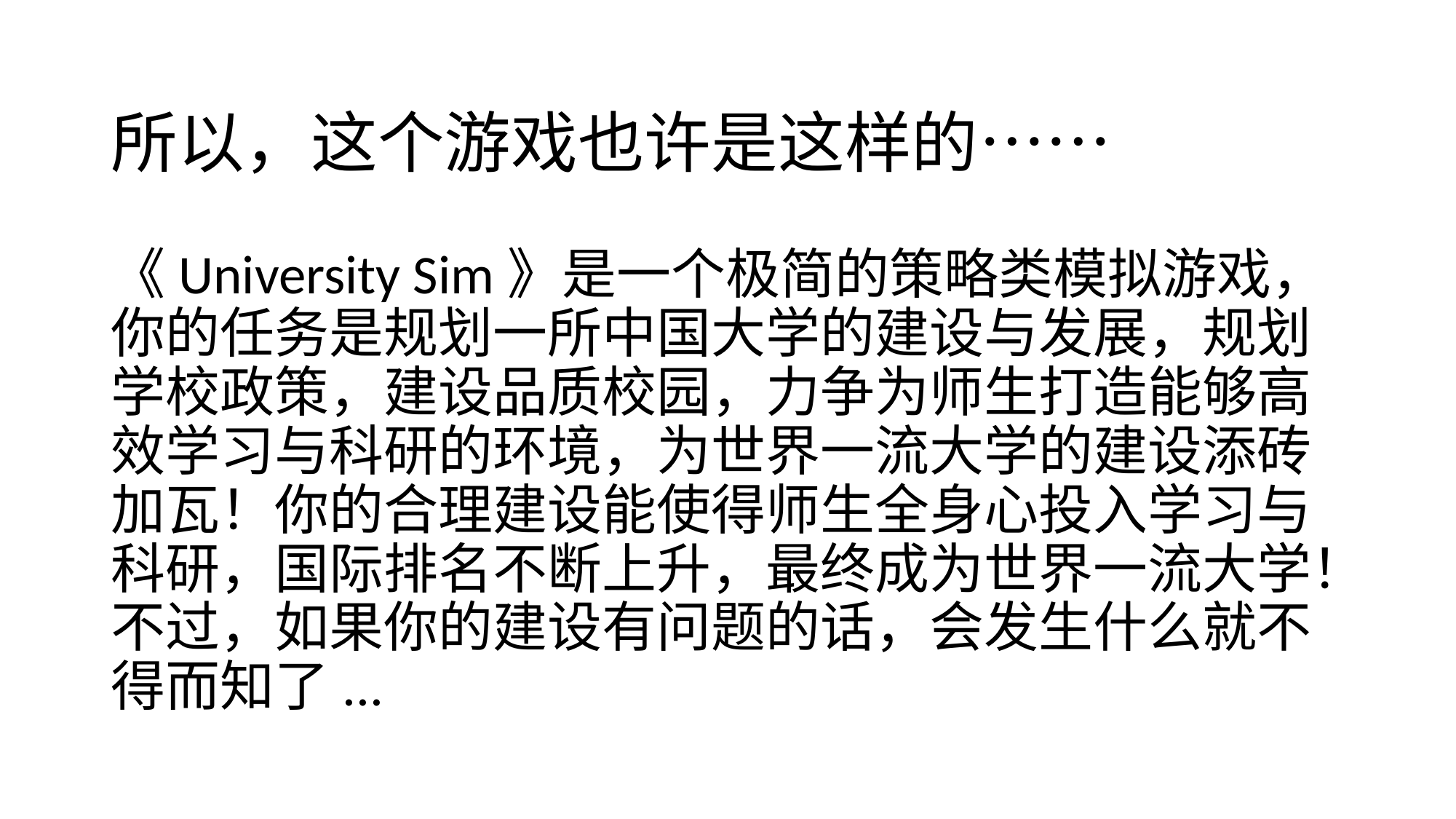

# 所以，这个游戏也许是这样的……
《University Sim》是一个极简的策略类模拟游戏，你的任务是规划一所中国大学的建设与发展，规划学校政策，建设品质校园，力争为师生打造能够高效学习与科研的环境，为世界一流大学的建设添砖加瓦！你的合理建设能使得师生全身心投入学习与科研，国际排名不断上升，最终成为世界一流大学！不过，如果你的建设有问题的话，会发生什么就不得而知了...